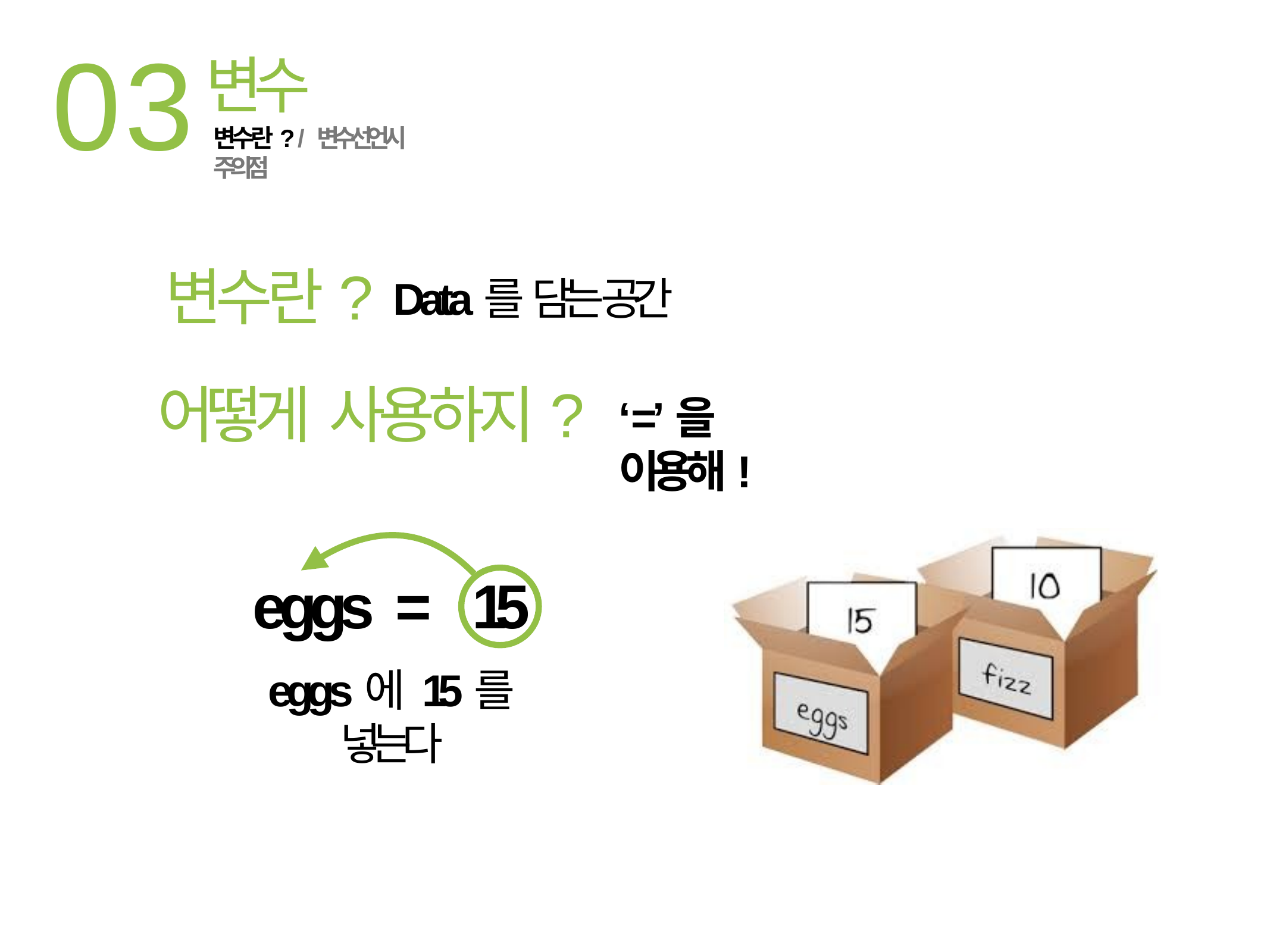

03
변수
변수란? / 변수선언시  주의점
변수란?
Data를 담는  공간
어떻게 사용하지?
‘=’을 이용해!

eggs	=	15
eggs에 15를 넣는다